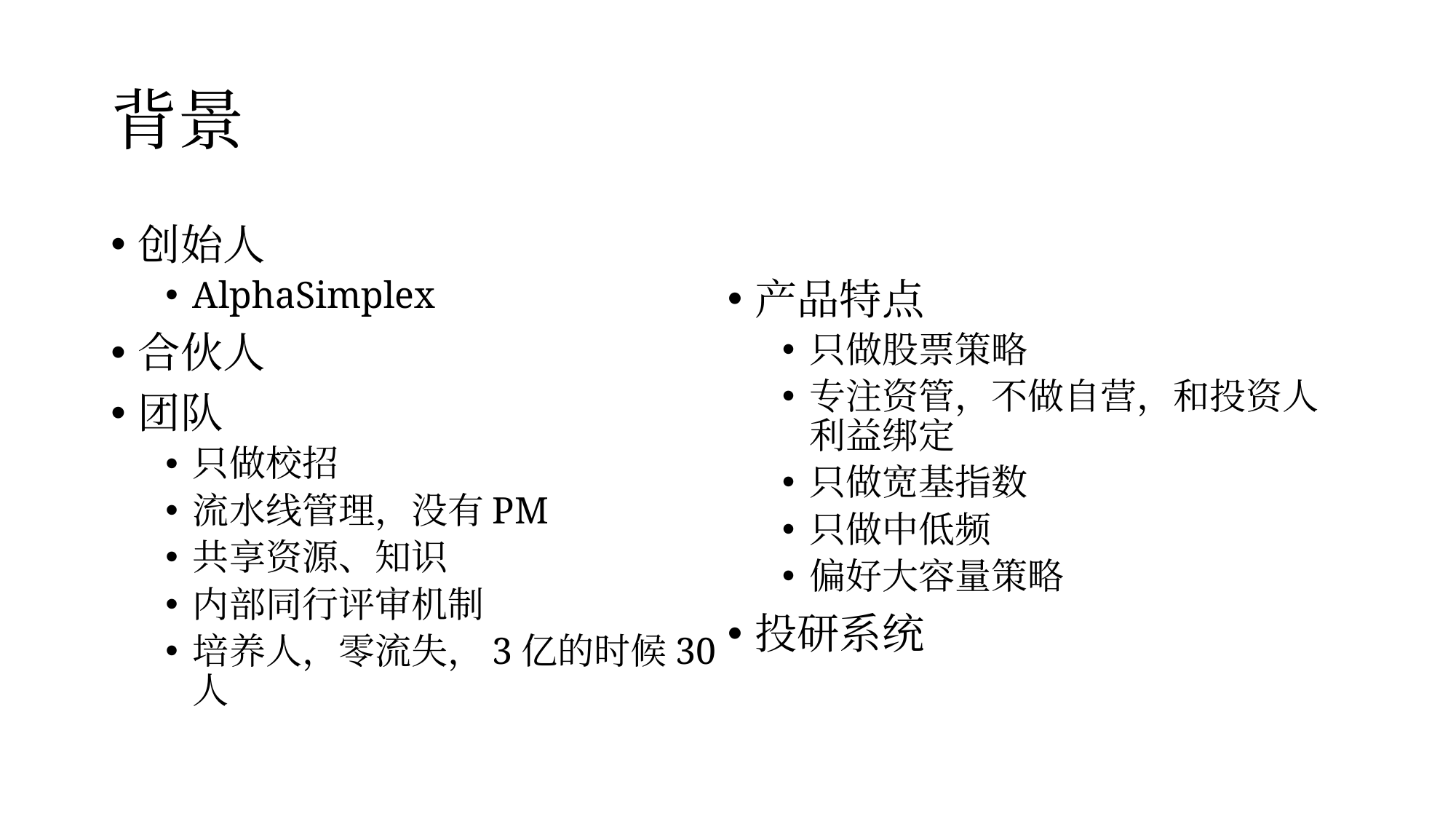

# 背景
创始人
AlphaSimplex
合伙人
团队
只做校招
流水线管理，没有PM
共享资源、知识
内部同行评审机制
培养人，零流失，3亿的时候30人

产品特点
只做股票策略
专注资管，不做自营，和投资人利益绑定
只做宽基指数
只做中低频
偏好大容量策略
投研系统